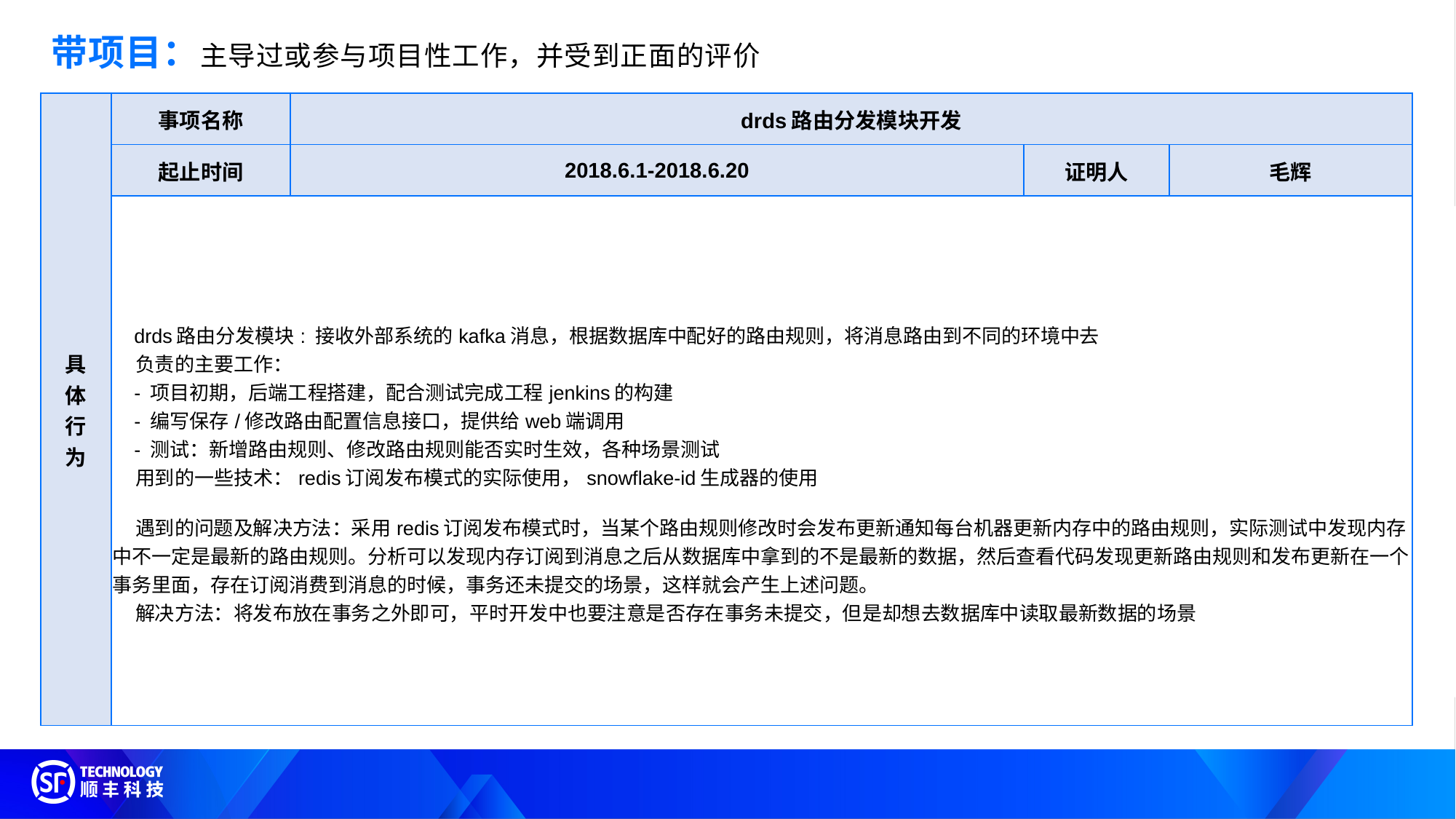

带项目：主导过或参与项目性工作，并受到正面的评价
| 具 体 行 为 | 事项名称 | drds路由分发模块开发 |  |  |
| --- | --- | --- | --- | --- |
|  | 起止时间 | 2018.6.1-2018.6.20 | 证明人 | 毛辉 |
|  | drds路由分发模块: 接收外部系统的kafka消息，根据数据库中配好的路由规则，将消息路由到不同的环境中去 负责的主要工作： - 项目初期，后端工程搭建，配合测试完成工程jenkins的构建 - 编写保存/修改路由配置信息接口，提供给web端调用 - 测试：新增路由规则、修改路由规则能否实时生效，各种场景测试 用到的一些技术：redis订阅发布模式的实际使用，snowflake-id生成器的使用 遇到的问题及解决方法：采用redis订阅发布模式时，当某个路由规则修改时会发布更新通知每台机器更新内存中的路由规则，实际测试中发现内存中不一定是最新的路由规则。分析可以发现内存订阅到消息之后从数据库中拿到的不是最新的数据，然后查看代码发现更新路由规则和发布更新在一个事务里面，存在订阅消费到消息的时候，事务还未提交的场景，这样就会产生上述问题。 解决方法：将发布放在事务之外即可，平时开发中也要注意是否存在事务未提交，但是却想去数据库中读取最新数据的场景 |  |  |  |